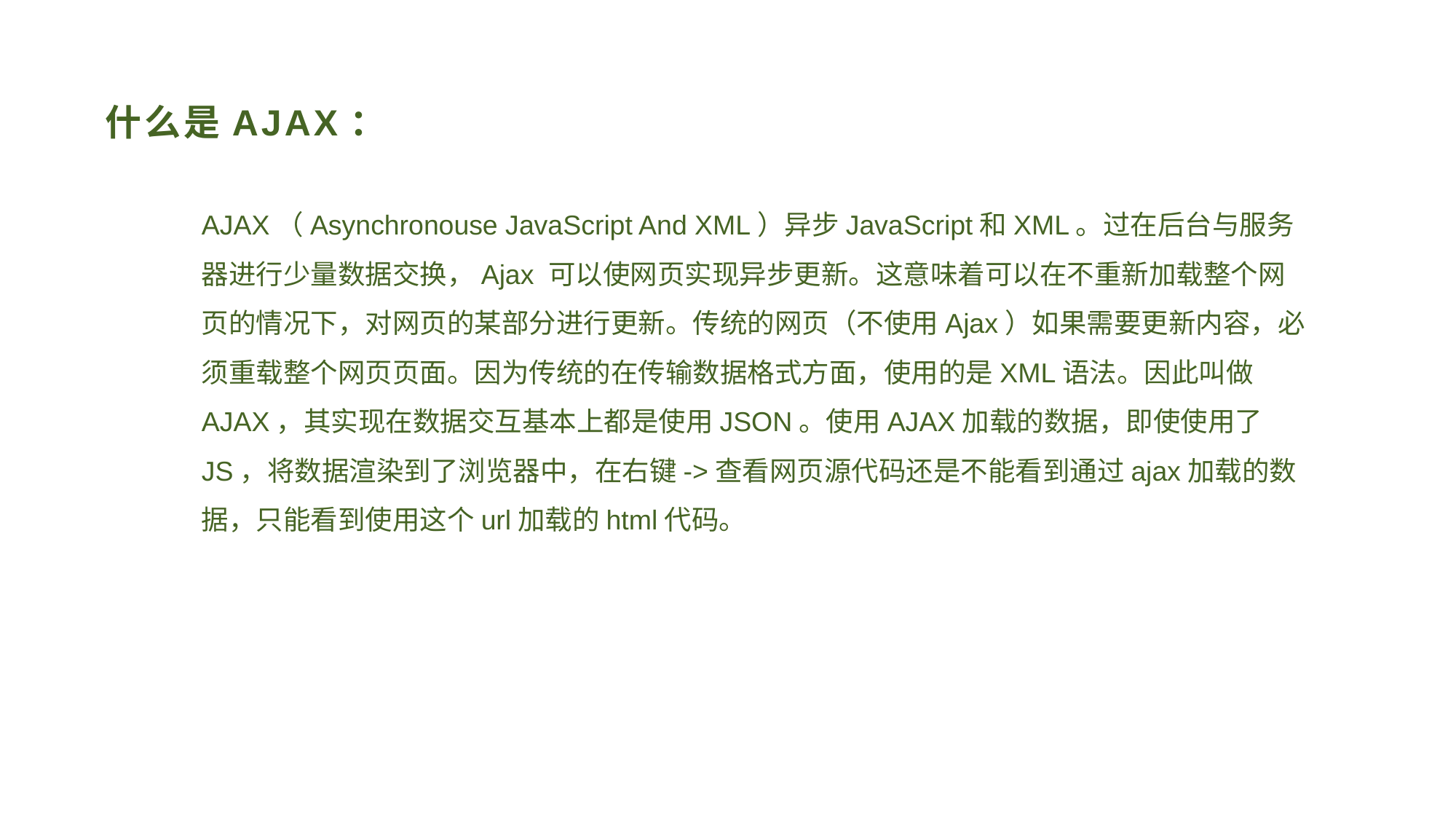

# 什么是AJAX：
AJAX（Asynchronouse JavaScript And XML）异步JavaScript和XML。过在后台与服务器进行少量数据交换，Ajax 可以使网页实现异步更新。这意味着可以在不重新加载整个网页的情况下，对网页的某部分进行更新。传统的网页（不使用Ajax）如果需要更新内容，必须重载整个网页页面。因为传统的在传输数据格式方面，使用的是XML语法。因此叫做AJAX，其实现在数据交互基本上都是使用JSON。使用AJAX加载的数据，即使使用了JS，将数据渲染到了浏览器中，在右键->查看网页源代码还是不能看到通过ajax加载的数据，只能看到使用这个url加载的html代码。